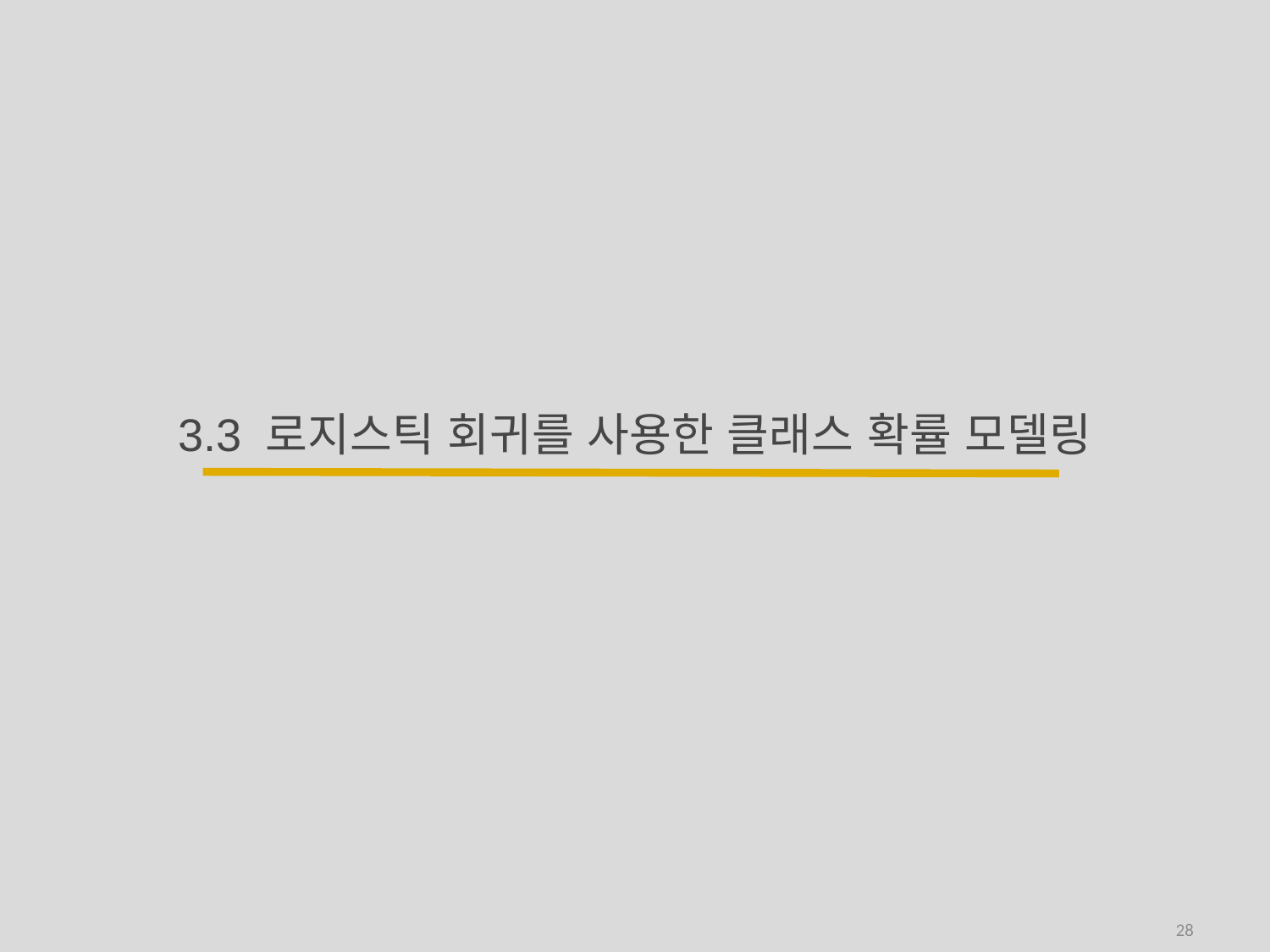

# 3.3 로지스틱 회귀를 사용한 클래스 확률 모델링
28